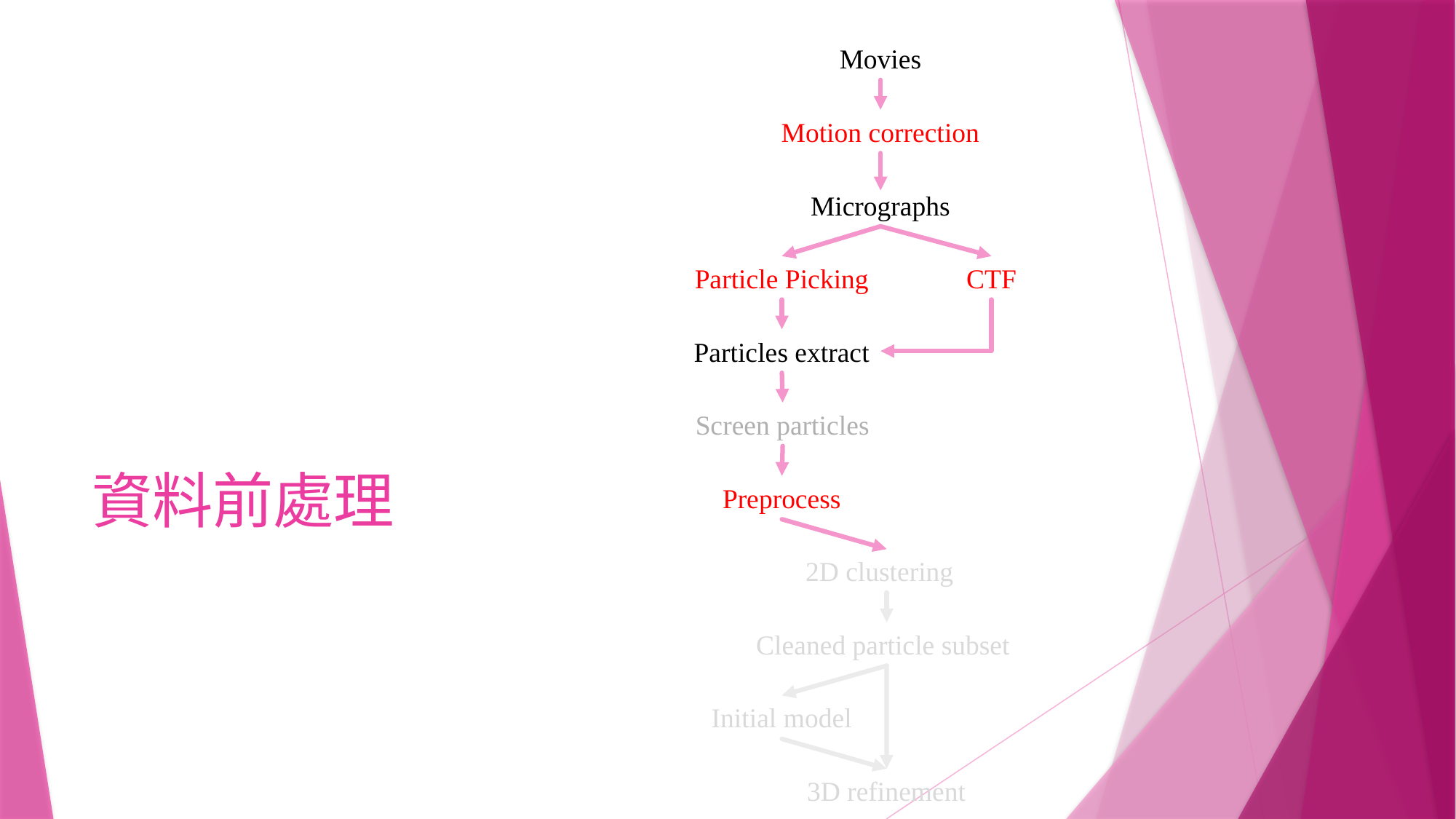

Movies
Motion correction
Micrographs
Particle Picking
CTF
# 資料前處理
Particles extract
Screen particles
Preprocess
2D clustering
Cleaned particle subset
Initial model
3D refinement